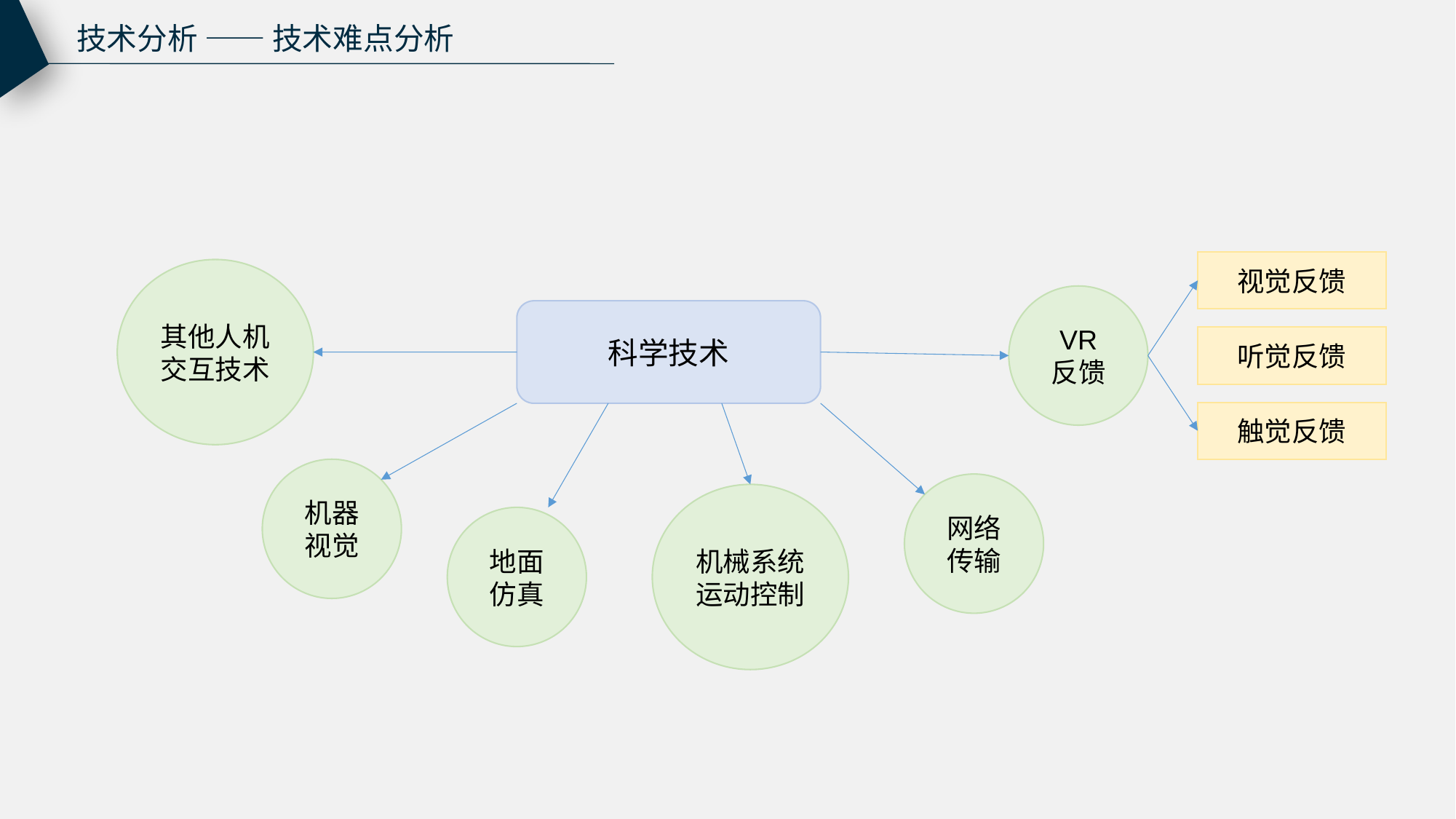

技术分析 —— 技术难点分析

视觉反馈
其他人机交互技术
VR
反馈
科学技术
听觉反馈
触觉反馈
机器视觉
网络传输
机械系统
运动控制
地面仿真